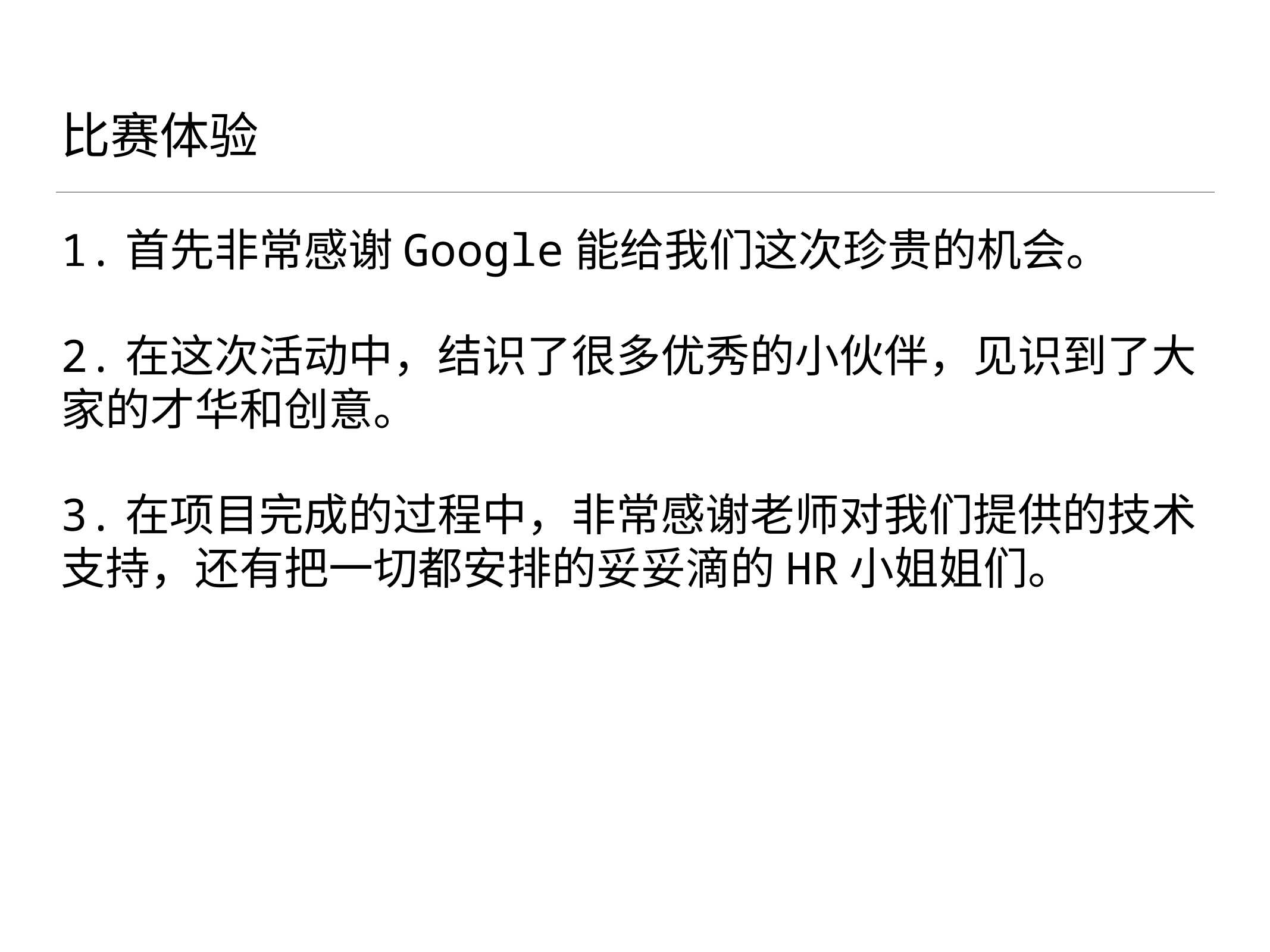

# 比赛体验
1.首先非常感谢Google能给我们这次珍贵的机会。
2.在这次活动中，结识了很多优秀的小伙伴，见识到了大家的才华和创意。
3.在项目完成的过程中，非常感谢老师对我们提供的技术支持，还有把一切都安排的妥妥滴的HR小姐姐们。